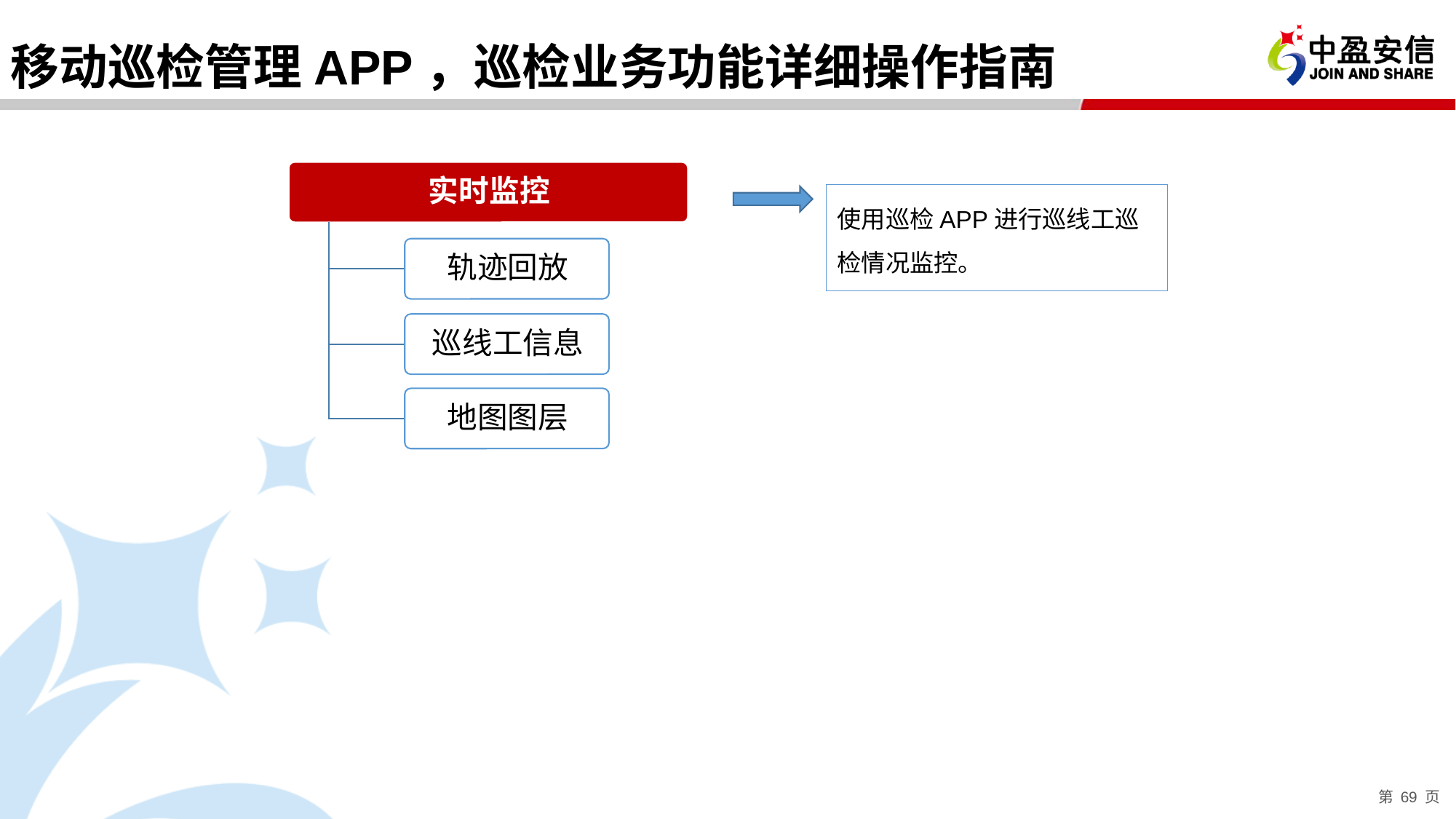

# 移动巡检管理APP，巡检业务功能详细操作指南
实时监控
轨迹回放
巡线工信息
地图图层
使用巡检APP进行巡线工巡检情况监控。